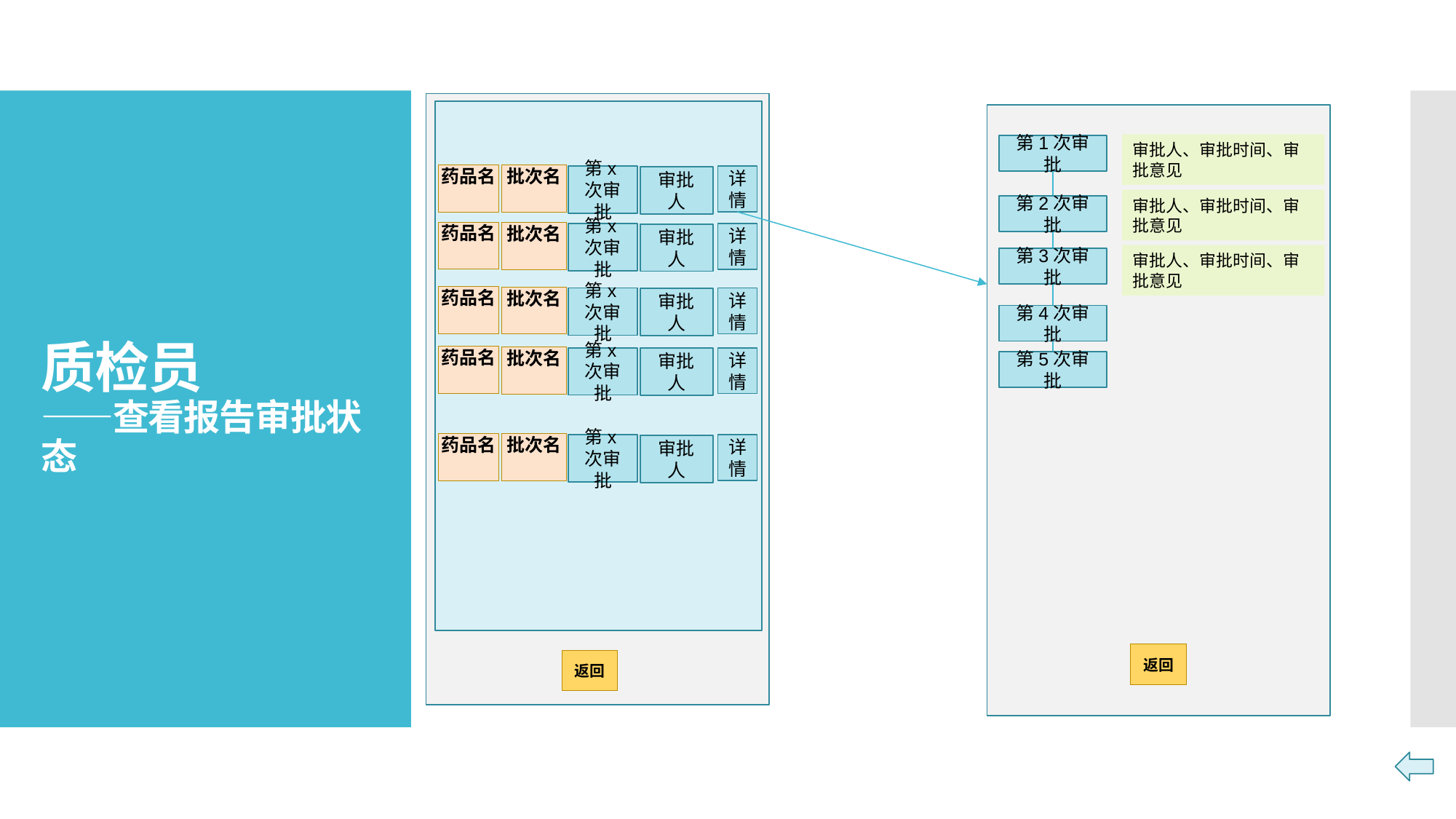

# 质检员 ——查看报告审批状态
审批人、审批时间、审批意见
第1次审批
药品名
批次名
详情
第x次审批
审批人
审批人、审批时间、审批意见
第2次审批
药品名
批次名
详情
第x次审批
审批人

审批人、审批时间、审批意见
第3次审批
药品名
批次名
详情
第x次审批
审批人
第4次审批
药品名
批次名
详情
第x次审批
审批人
第5次审批
药品名
批次名
详情
第x次审批
审批人
返回
返回